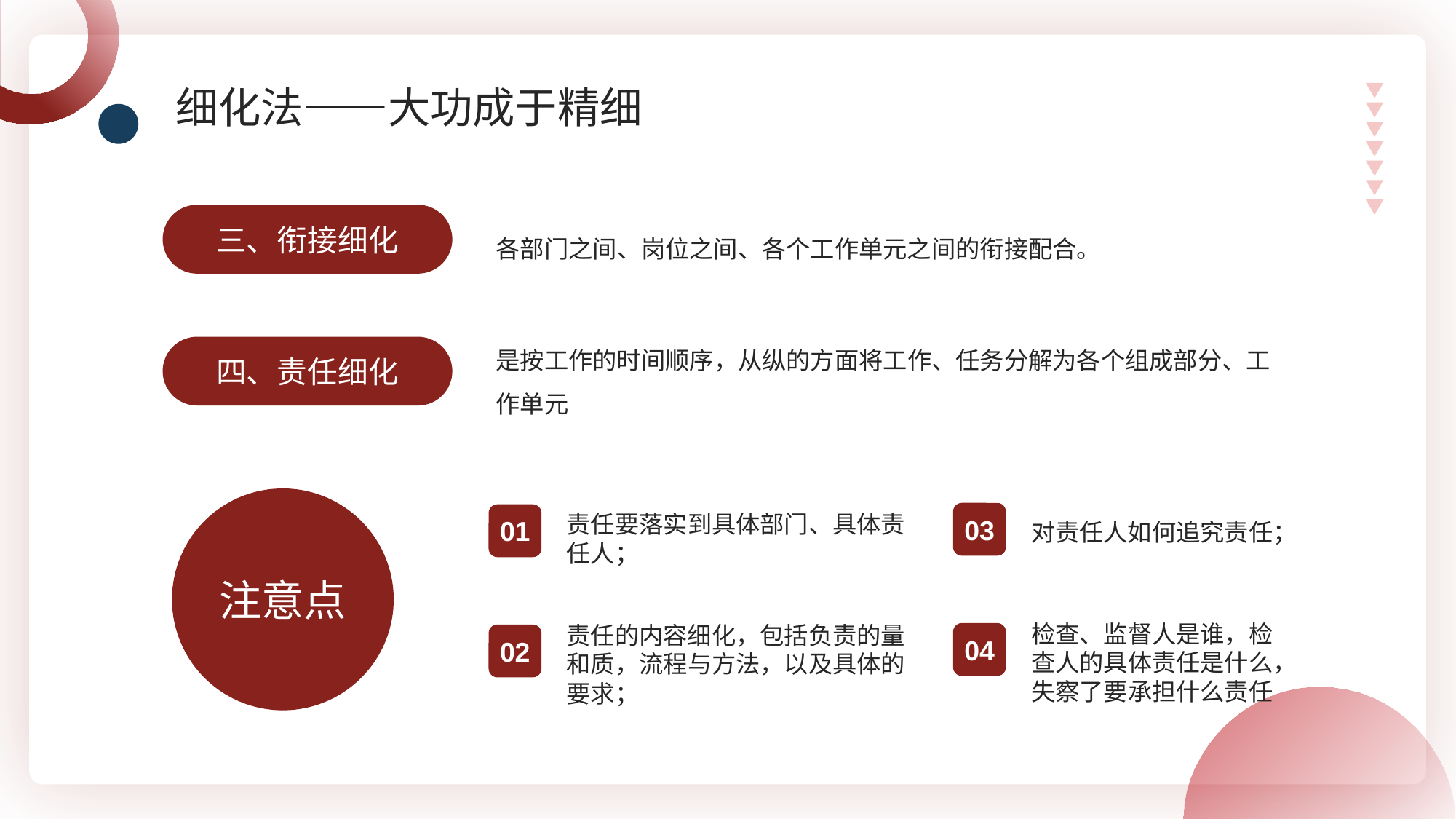

细化法——大功成于精细
三、衔接细化
各部门之间、岗位之间、各个工作单元之间的衔接配合。
是按工作的时间顺序，从纵的方面将工作、任务分解为各个组成部分、工作单元
四、责任细化

03
对责任人如何追究责任；
责任要落实到具体部门、具体责任人；
01
检查、监督人是谁，检查人的具体责任是什么，失察了要承担什么责任
04
责任的内容细化，包括负责的量和质，流程与方法，以及具体的要求；
02
注意点